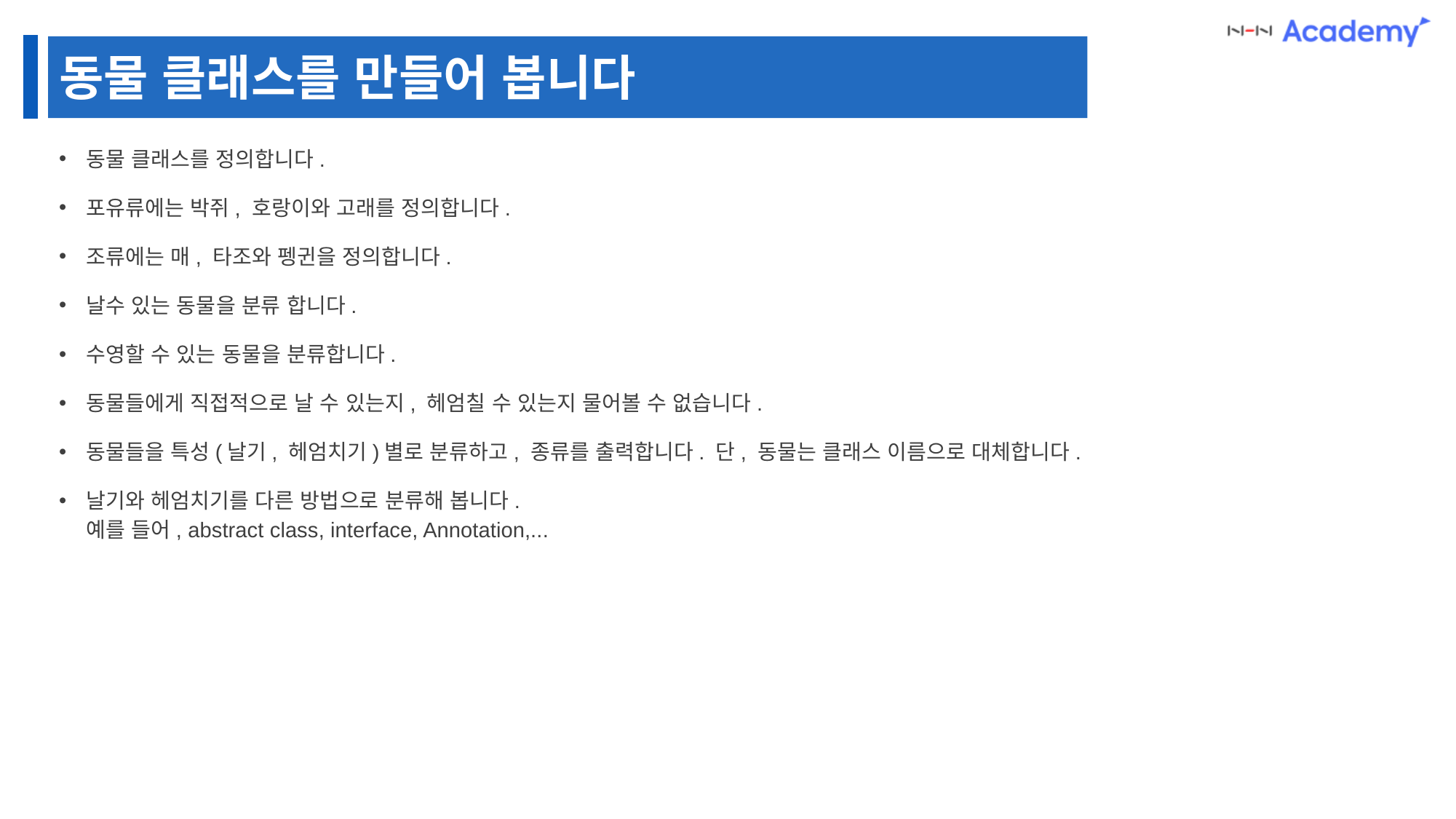

동물 클래스를 만들어 봅니다

동물 클래스를 정의합니다.
포유류에는 박쥐, 호랑이와 고래를 정의합니다.
조류에는 매, 타조와 펭귄을 정의합니다.
날수 있는 동물을 분류 합니다.
수영할 수 있는 동물을 분류합니다.
동물들에게 직접적으로 날 수 있는지, 헤엄칠 수 있는지 물어볼 수 없습니다.
동물들을 특성(날기, 헤엄치기)별로 분류하고, 종류를 출력합니다. 단, 동물는 클래스 이름으로 대체합니다.
날기와 헤엄치기를 다른 방법으로 분류해 봅니다.
예를 들어, abstract class, interface, Annotation,...